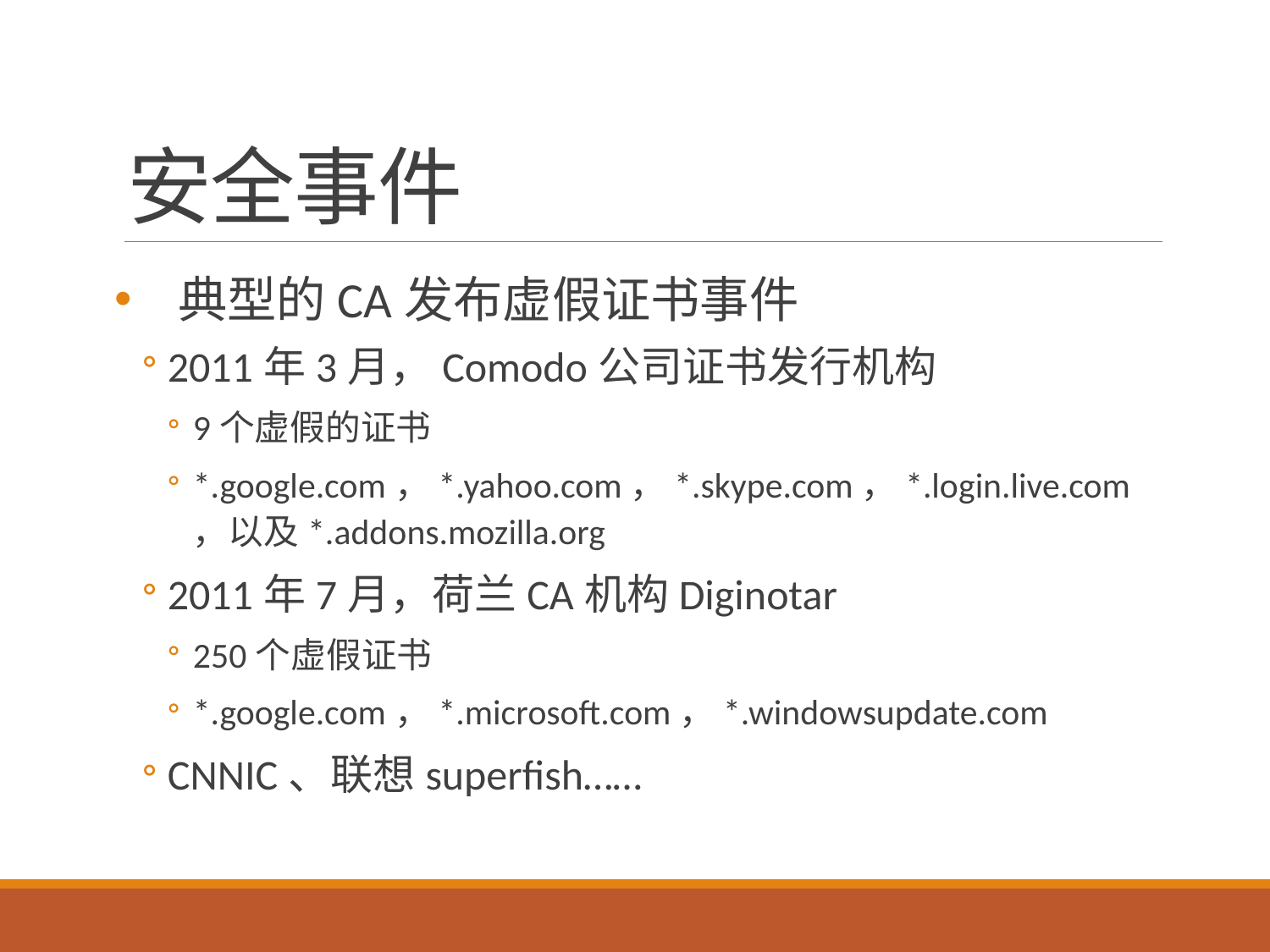

# 安全事件
典型的CA发布虚假证书事件
2011年3月，Comodo公司证书发行机构
9个虚假的证书
*.google.com，*.yahoo.com，*.skype.com，*.login.live.com，以及*.addons.mozilla.org
2011年7月，荷兰CA机构Diginotar
250个虚假证书
*.google.com，*.microsoft.com，*.windowsupdate.com
CNNIC、联想superfish……